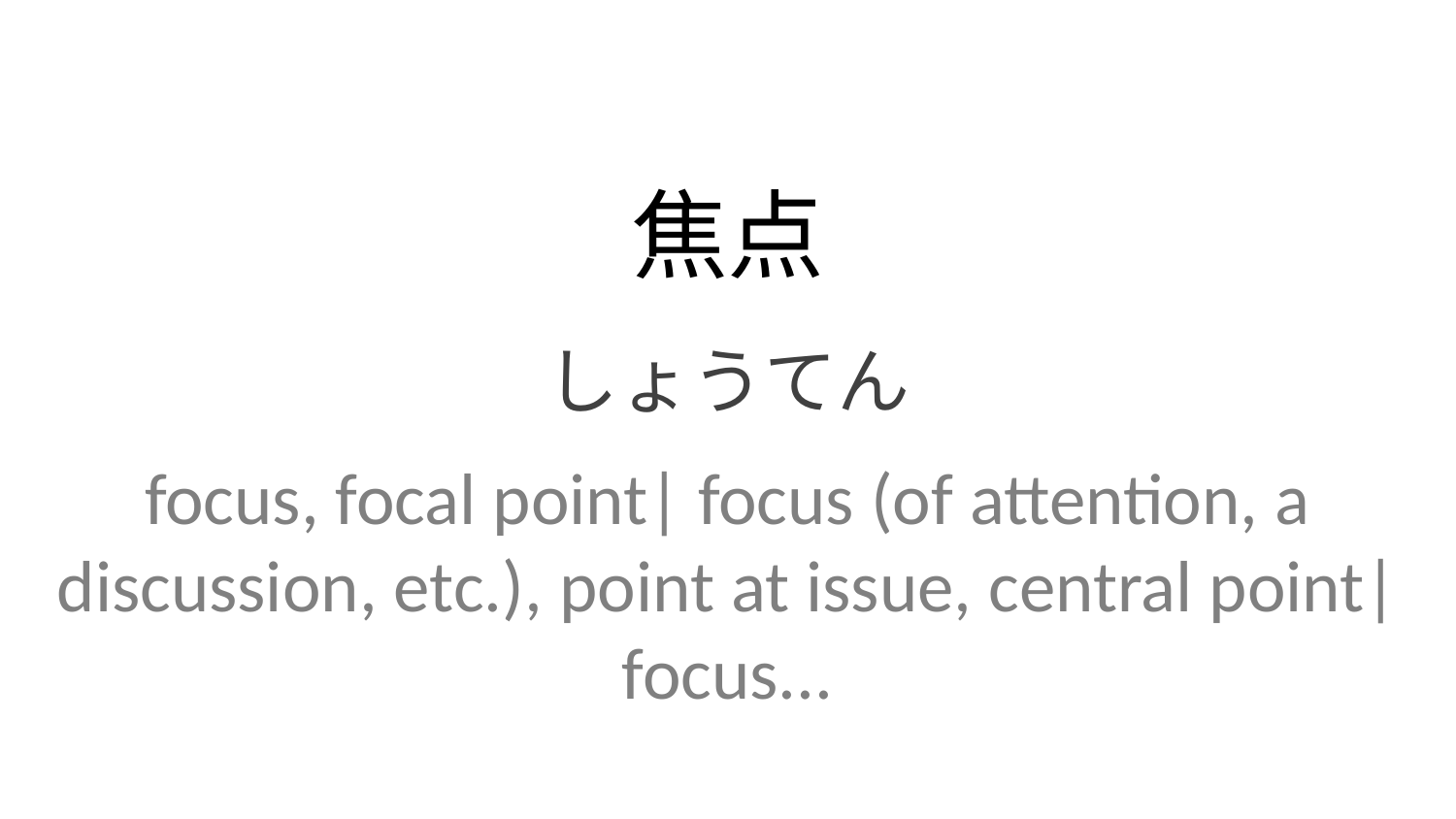

焦点

しょうてん
focus, focal point| focus (of attention, a discussion, etc.), point at issue, central point| focus...